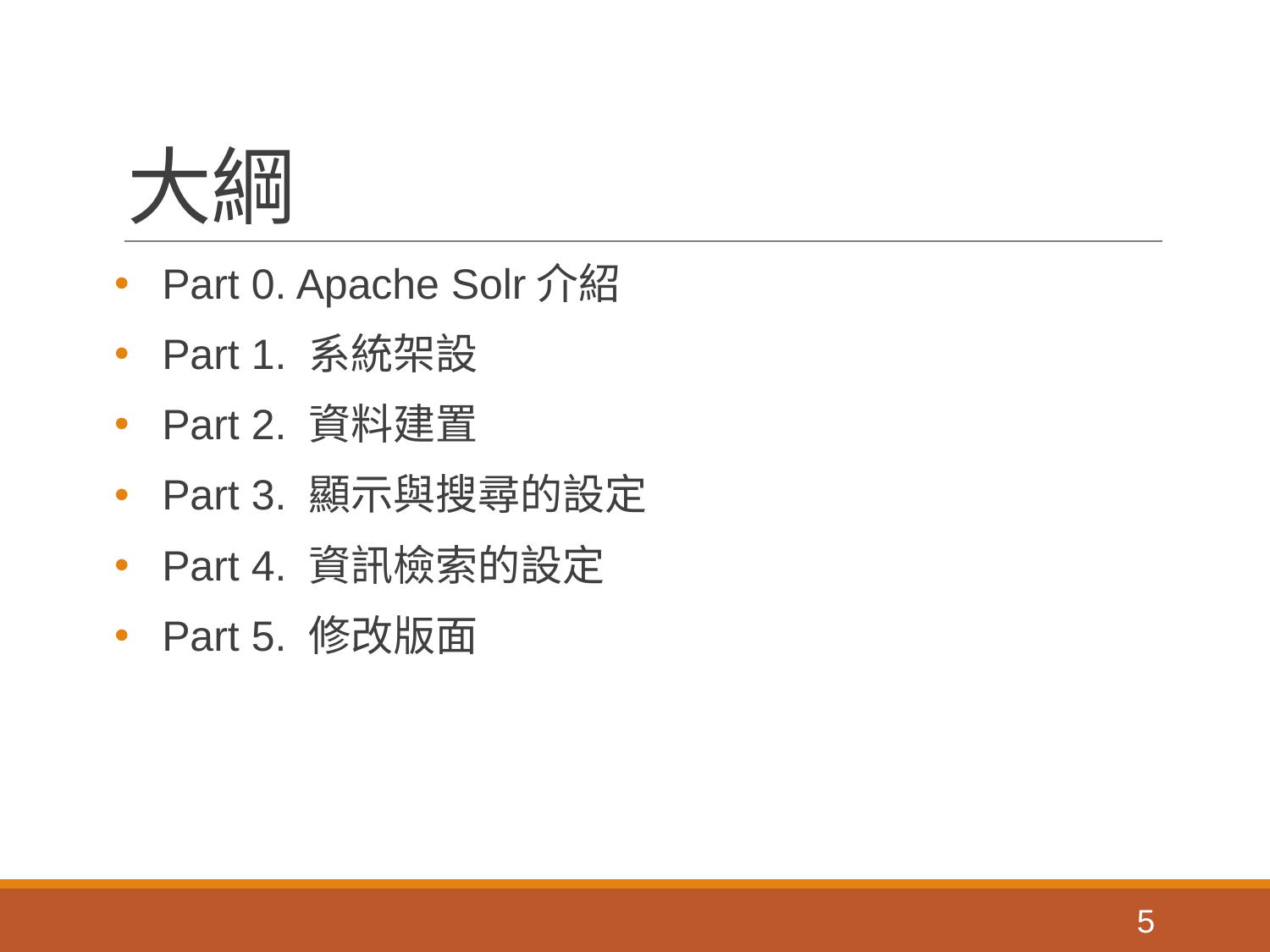

# 大綱
Part 0. Apache Solr介紹
Part 1. 系統架設
Part 2. 資料建置
Part 3. 顯示與搜尋的設定
Part 4. 資訊檢索的設定
Part 5. 修改版面
5